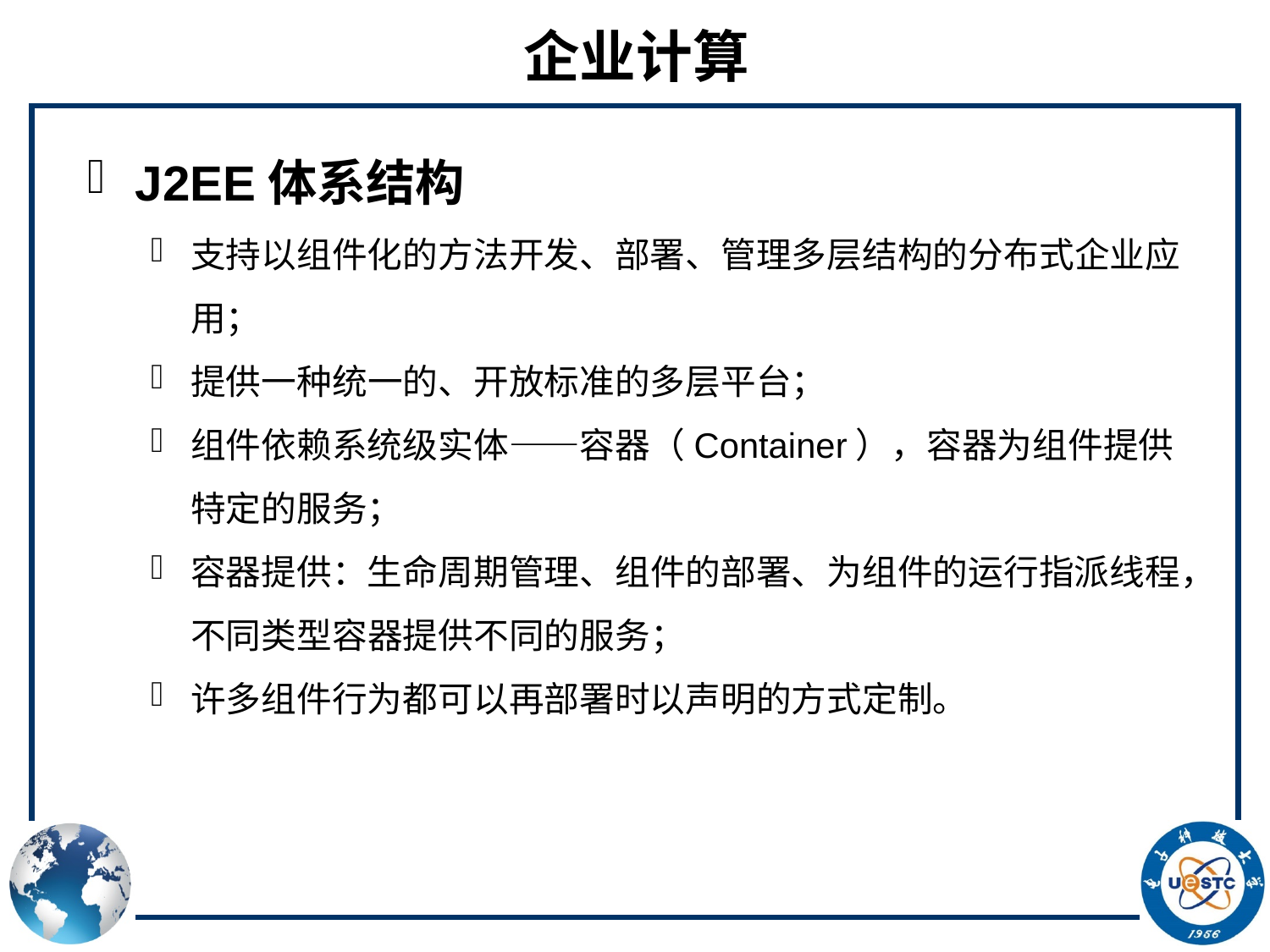

# 企业计算
J2EE体系结构
支持以组件化的方法开发、部署、管理多层结构的分布式企业应用；
提供一种统一的、开放标准的多层平台；
组件依赖系统级实体——容器（Container），容器为组件提供特定的服务；
容器提供：生命周期管理、组件的部署、为组件的运行指派线程，不同类型容器提供不同的服务；
许多组件行为都可以再部署时以声明的方式定制。